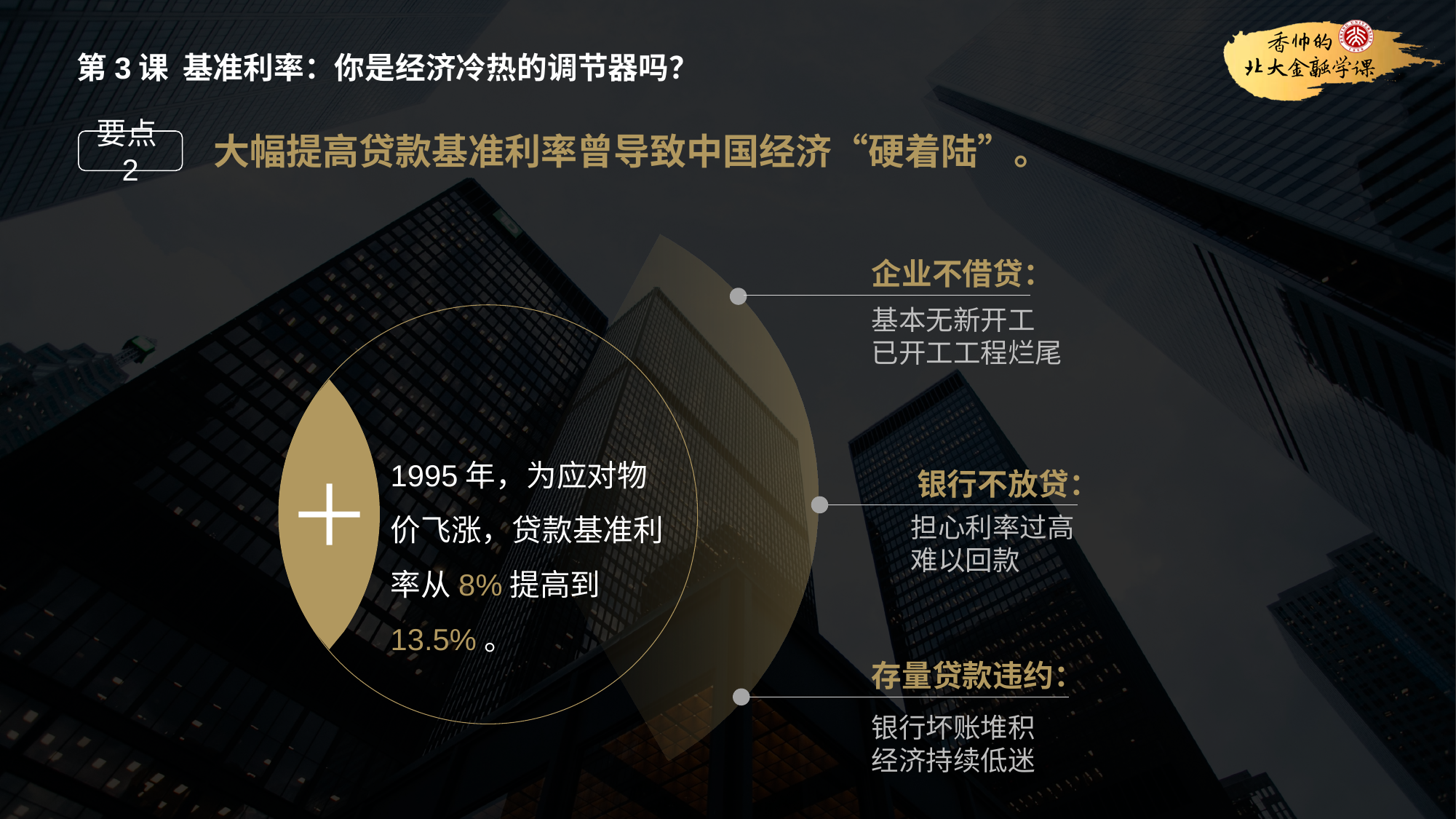

第3课  基准利率：你是经济冷热的调节器吗？
大幅提高贷款基准利率曾导致中国经济“硬着陆”。
要点2

企业不借贷：

基本无新开工
已开工工程烂尾

1995年，为应对物价飞涨，贷款基准利率从8%提高到13.5%。
 银行不放贷：

担心利率过高
难以回款
存量贷款违约：

银行坏账堆积
经济持续低迷